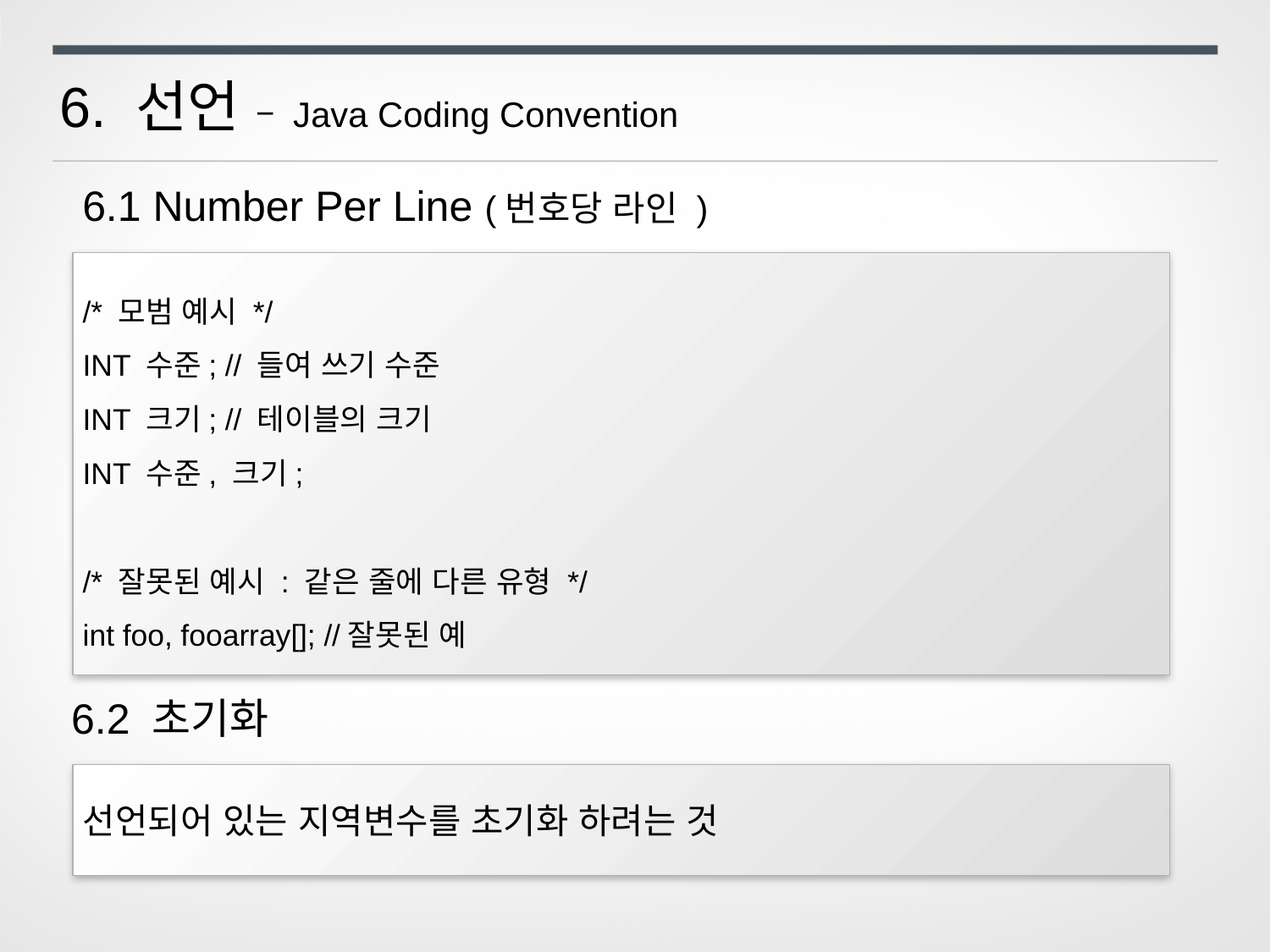

6. 선언 – Java Coding Convention
6.1 Number Per Line (번호당 라인 )
/* 모범 예시 */
INT 수준; // 들여 쓰기 수준
INT 크기; // 테이블의 크기
INT 수준, 크기;

/* 잘못된 예시 : 같은 줄에 다른 유형 */
int foo, fooarray[]; //잘못된 예
6.2 초기화
선언되어 있는 지역변수를 초기화 하려는 것